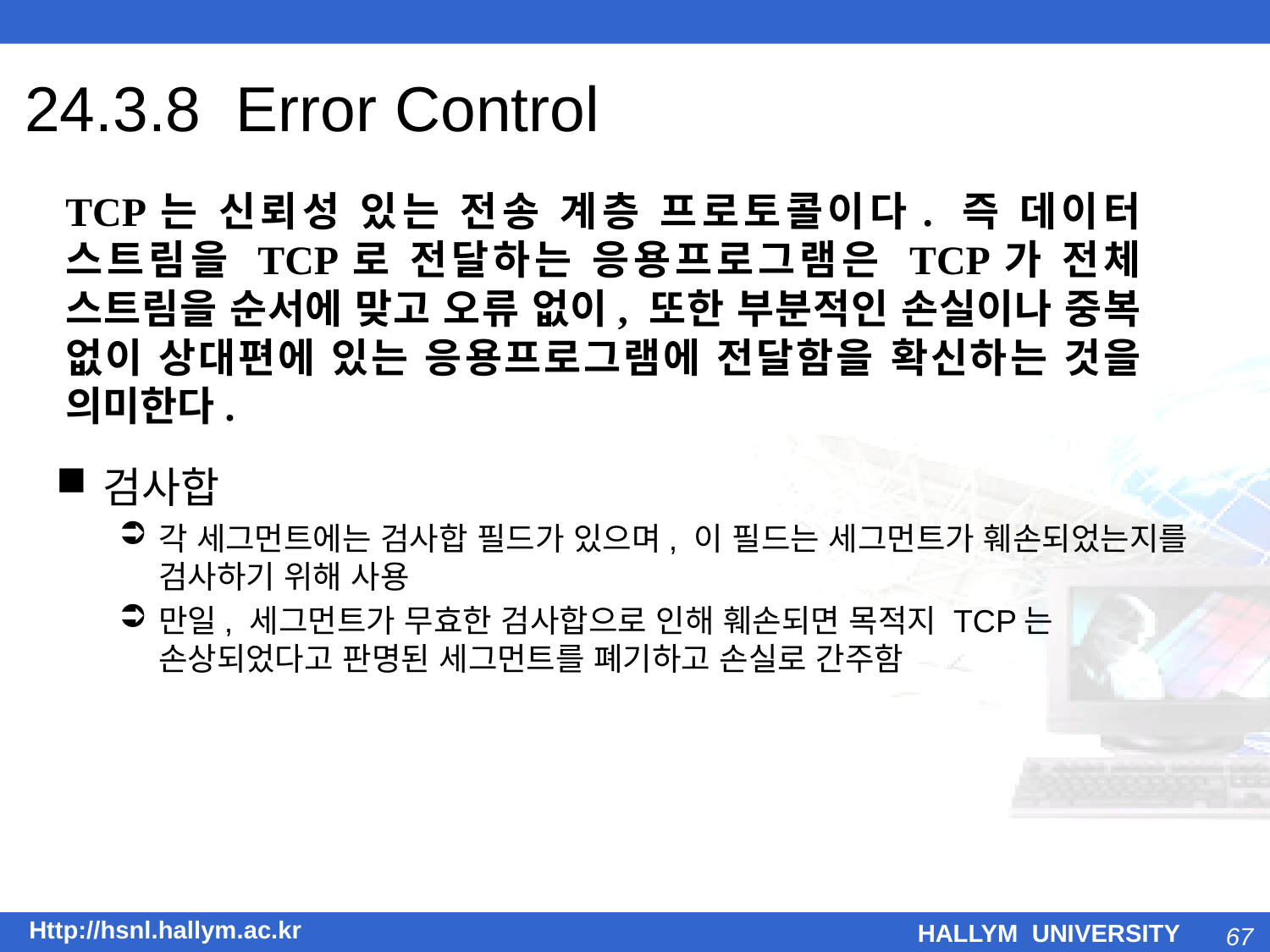

# 24.3.8  Error Control
TCP는 신뢰성 있는 전송 계층 프로토콜이다. 즉 데이터 스트림을 TCP로 전달하는 응용프로그램은 TCP가 전체 스트림을 순서에 맞고 오류 없이, 또한 부분적인 손실이나 중복 없이 상대편에 있는 응용프로그램에 전달함을 확신하는 것을 의미한다.
검사합
각 세그먼트에는 검사합 필드가 있으며, 이 필드는 세그먼트가 훼손되었는지를 검사하기 위해 사용
만일, 세그먼트가 무효한 검사합으로 인해 훼손되면 목적지 TCP는 손상되었다고 판명된 세그먼트를 폐기하고 손실로 간주함
67